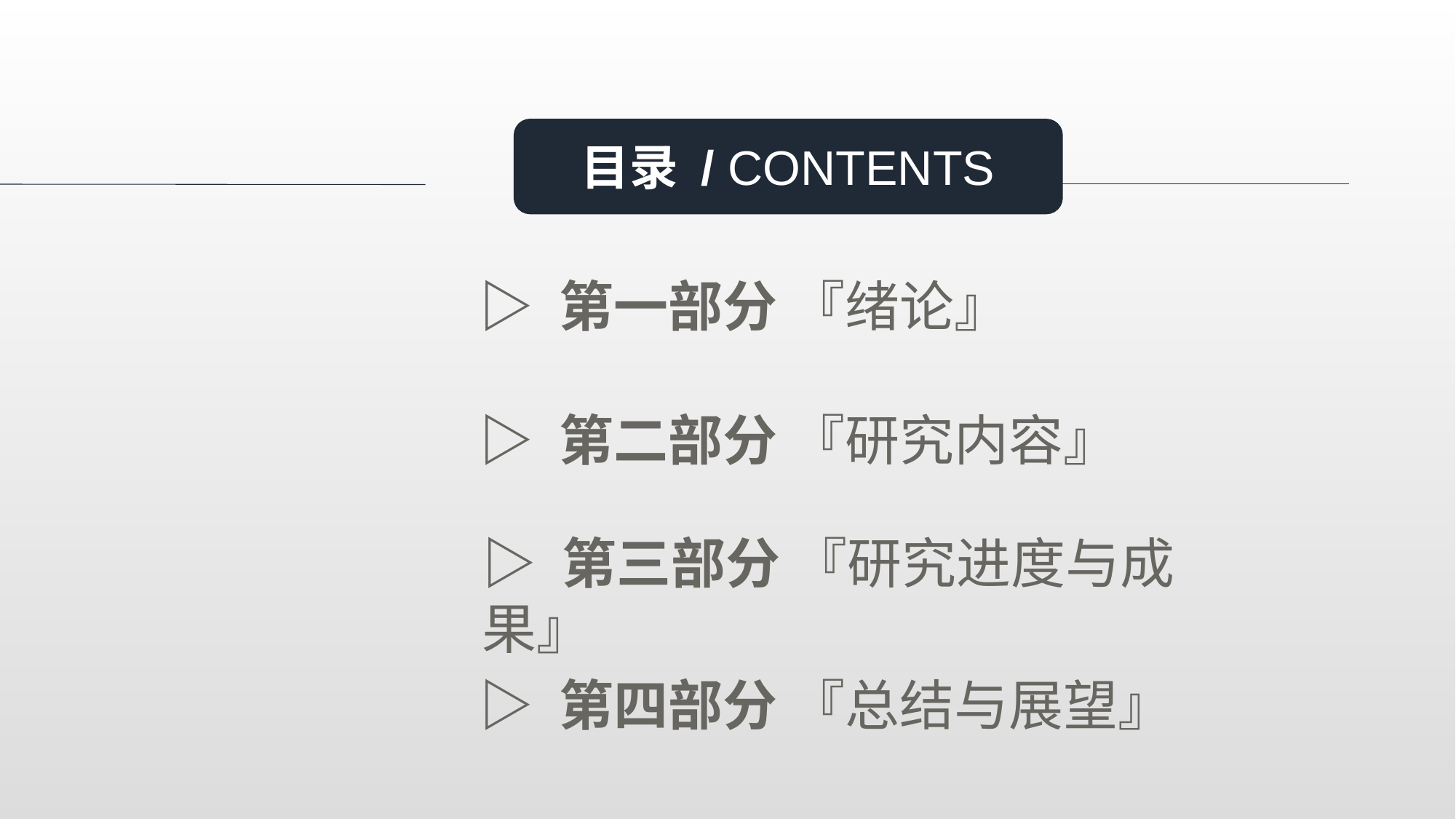

目录 / CONTENTS
▷ 第一部分 『绪论』
▷ 第二部分 『研究内容』
▷ 第三部分 『研究进度与成果』
▷ 第四部分 『总结与展望』